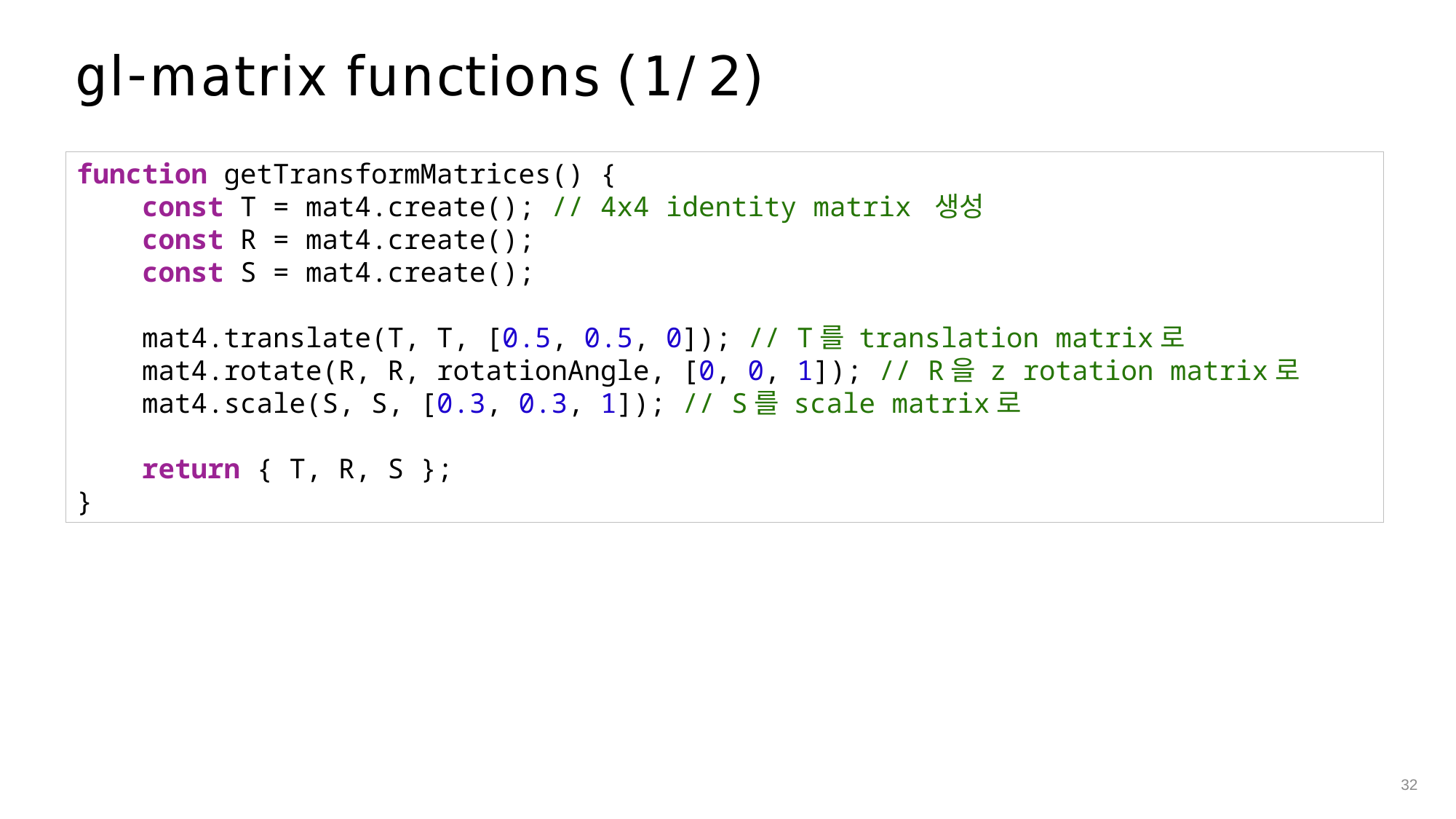

# gl-matrix functions (1/2)
function getTransformMatrices() {
    const T = mat4.create(); // 4x4 identity matrix 생성
    const R = mat4.create();
    const S = mat4.create();

    mat4.translate(T, T, [0.5, 0.5, 0]); // T를 translation matrix로
    mat4.rotate(R, R, rotationAngle, [0, 0, 1]); // R을 z rotation matrix로
    mat4.scale(S, S, [0.3, 0.3, 1]); // S를 scale matrix로

    return { T, R, S };
}
32